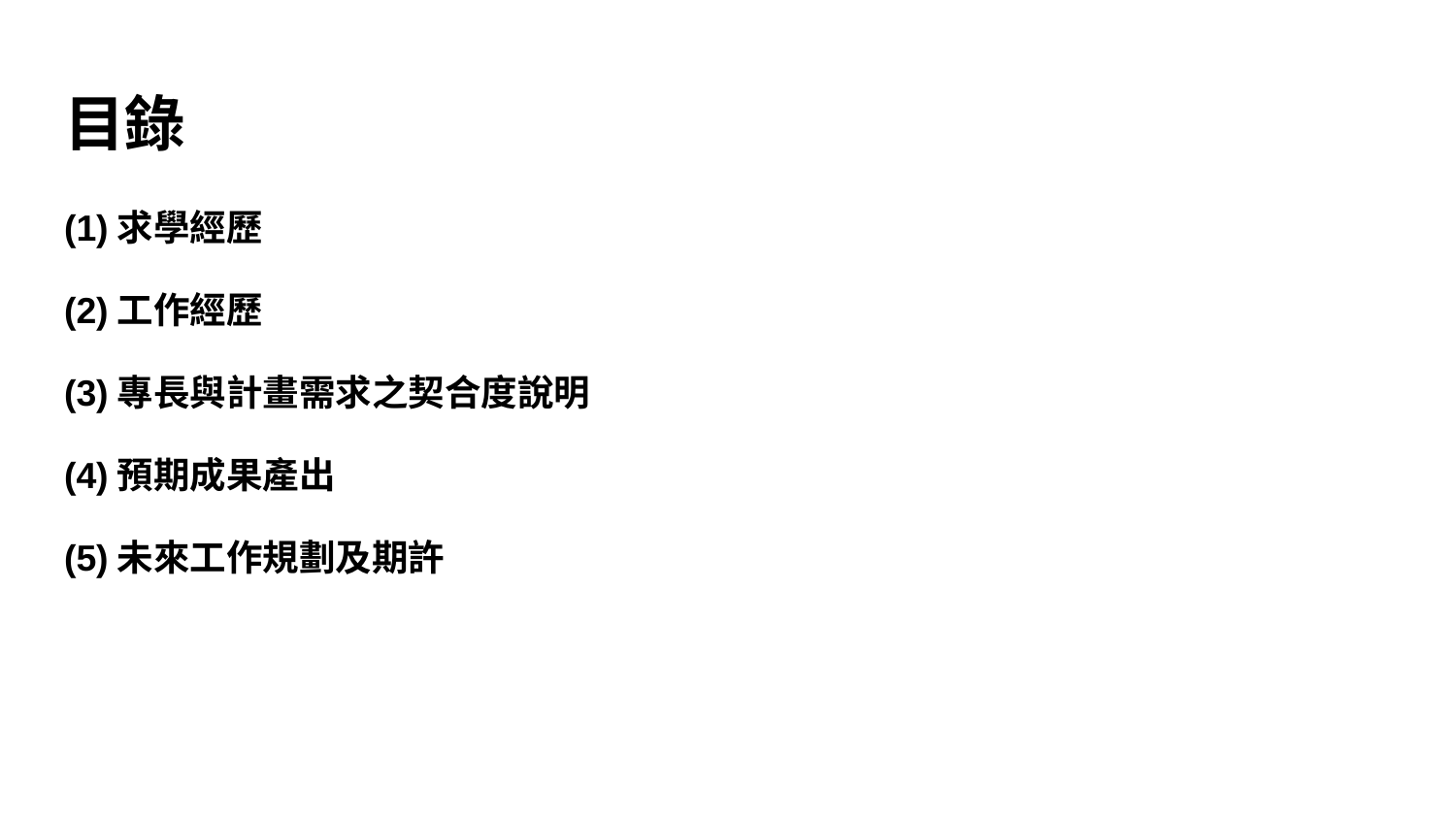

# 目錄
(1)求學經歷
(2)工作經歷
(3)專長與計畫需求之契合度說明
(4)預期成果產出
(5)未來工作規劃及期許